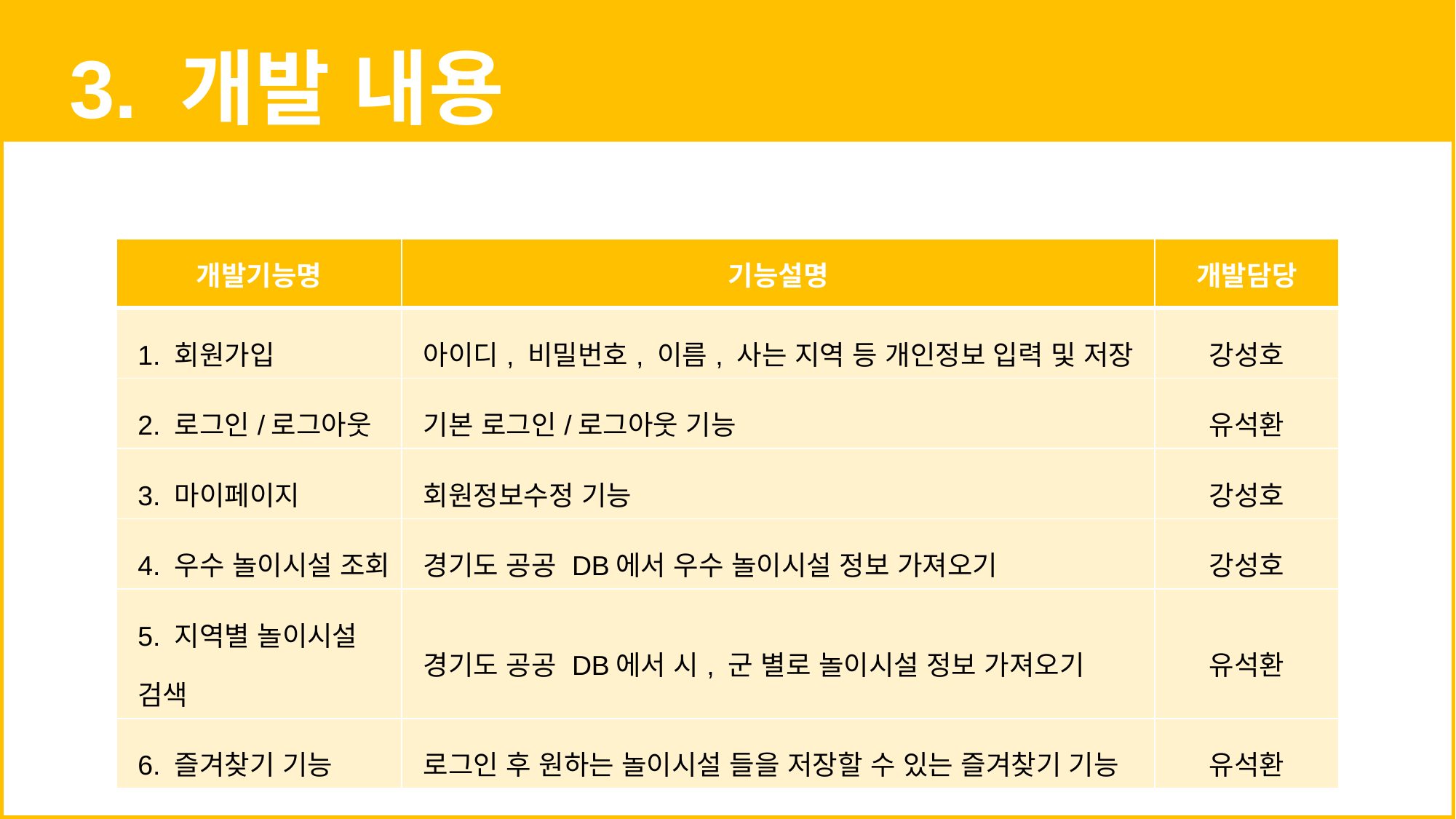

3. 개발 내용
| 개발기능명 | 기능설명 | 개발담당 |
| --- | --- | --- |
| 1. 회원가입 | 아이디, 비밀번호, 이름, 사는 지역 등 개인정보 입력 및 저장 | 강성호 |
| 2. 로그인/로그아웃 | 기본 로그인/로그아웃 기능 | 유석환 |
| 3. 마이페이지 | 회원정보수정 기능 | 강성호 |
| 4. 우수 놀이시설 조회 | 경기도 공공 DB에서 우수 놀이시설 정보 가져오기 | 강성호 |
| 5. 지역별 놀이시설 검색 | 경기도 공공 DB에서 시, 군 별로 놀이시설 정보 가져오기 | 유석환 |
| 6. 즐겨찾기 기능 | 로그인 후 원하는 놀이시설 들을 저장할 수 있는 즐겨찾기 기능 | 유석환 |